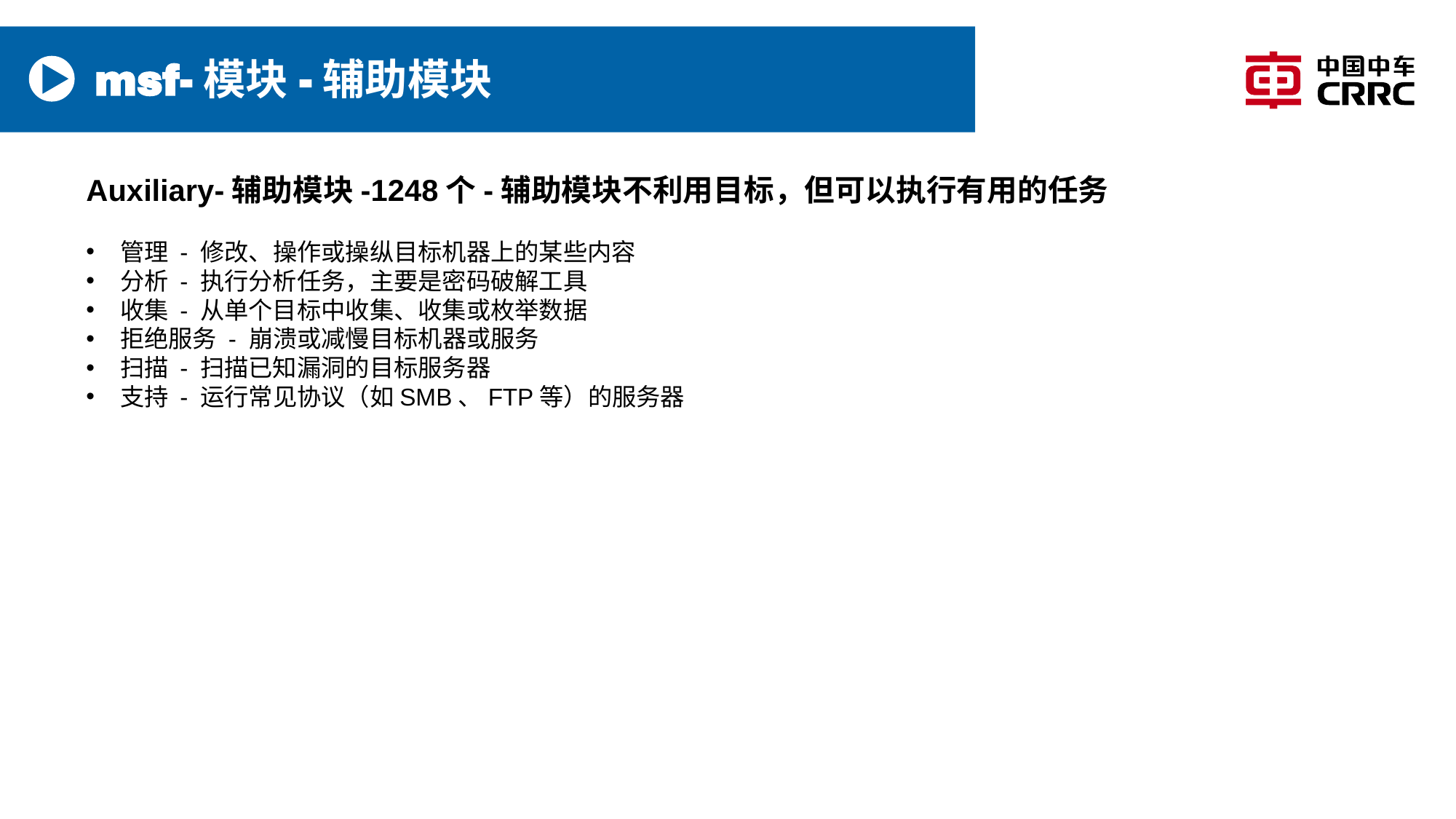

# msf-模块-辅助模块
Auxiliary-辅助模块-1248个-辅助模块不利用目标，但可以执行有用的任务

管理 - 修改、操作或操纵目标机器上的某些内容
分析 - 执行分析任务，主要是密码破解工具
收集 - 从单个目标中收集、收集或枚举数据
拒绝服务 - 崩溃或减慢目标机器或服务
扫描 - 扫描已知漏洞的目标服务器
支持 - 运行常见协议（如SMB、FTP等）的服务器
56